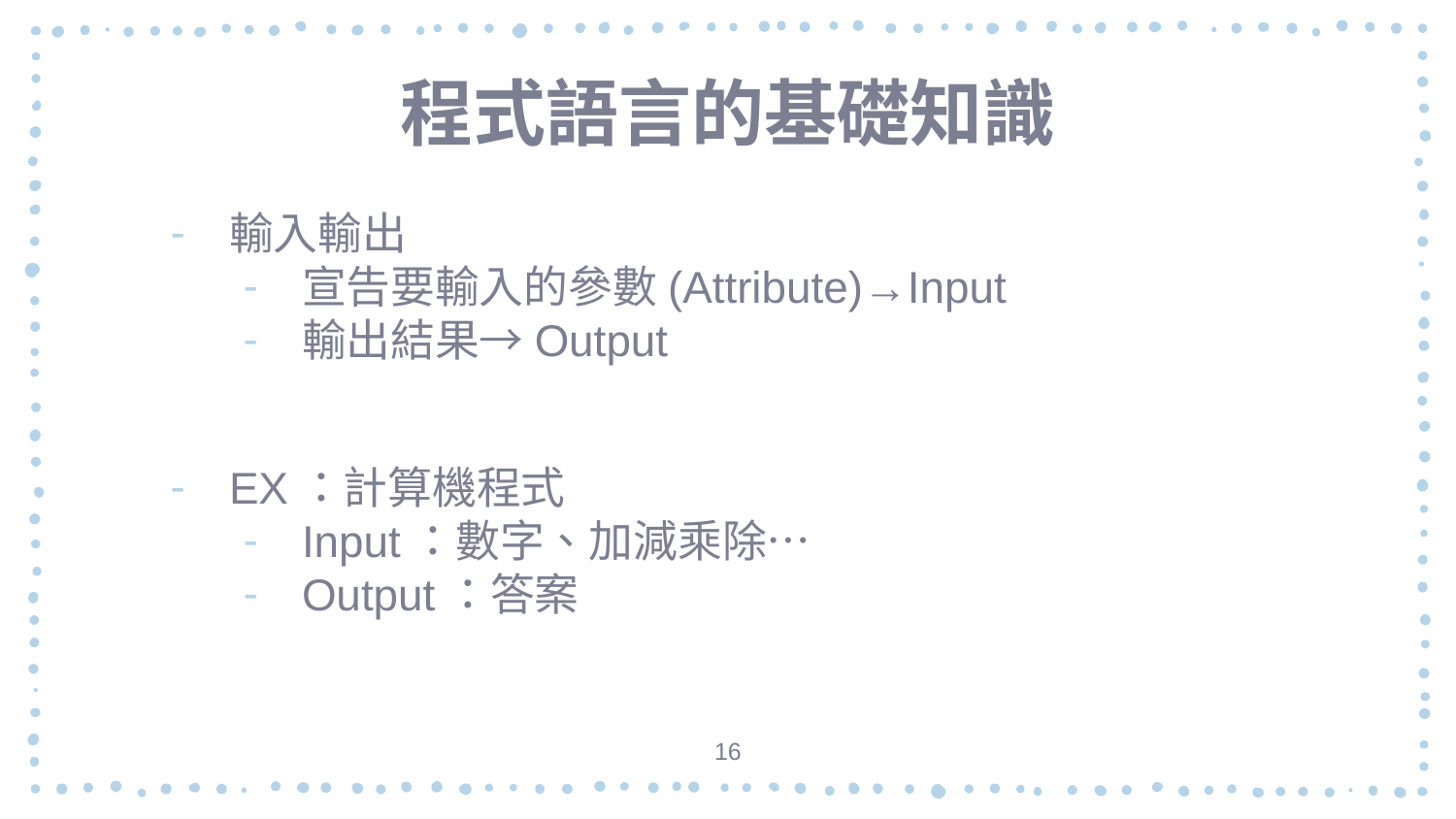

# 程式語言的基礎知識
輸入輸出
宣告要輸入的參數(Attribute)→Input
輸出結果→Output

EX：計算機程式
Input：數字、加減乘除…
Output：答案
16